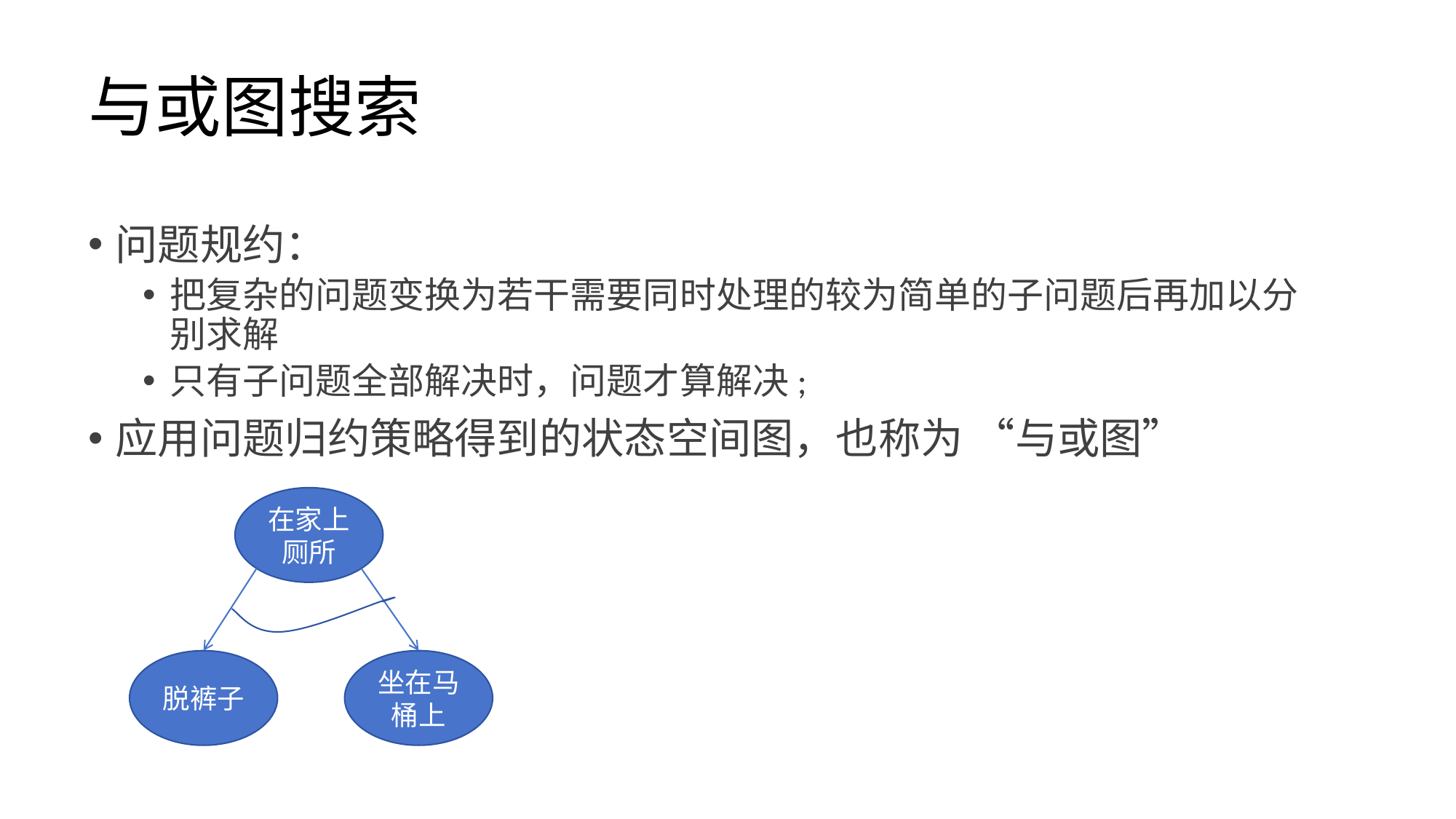

# 与或图搜索
问题规约：
把复杂的问题变换为若干需要同时处理的较为简单的子问题后再加以分别求解
只有子问题全部解决时，问题才算解决;
应用问题归约策略得到的状态空间图，也称为 “与或图”
在家上厕所

脱裤子
坐在马桶上